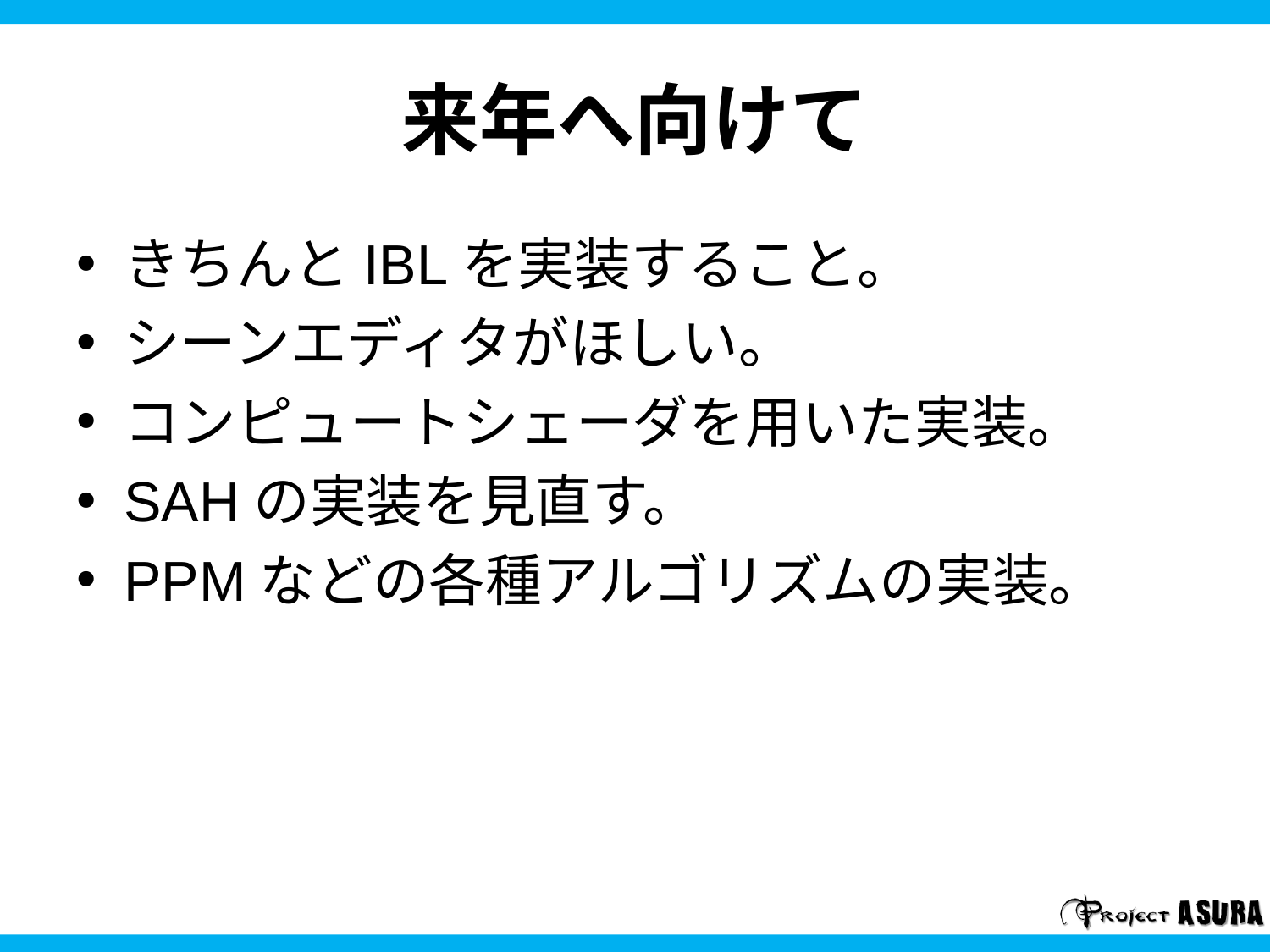

# 来年へ向けて
きちんとIBLを実装すること。
シーンエディタがほしい。
コンピュートシェーダを用いた実装。
SAHの実装を見直す。
PPMなどの各種アルゴリズムの実装。